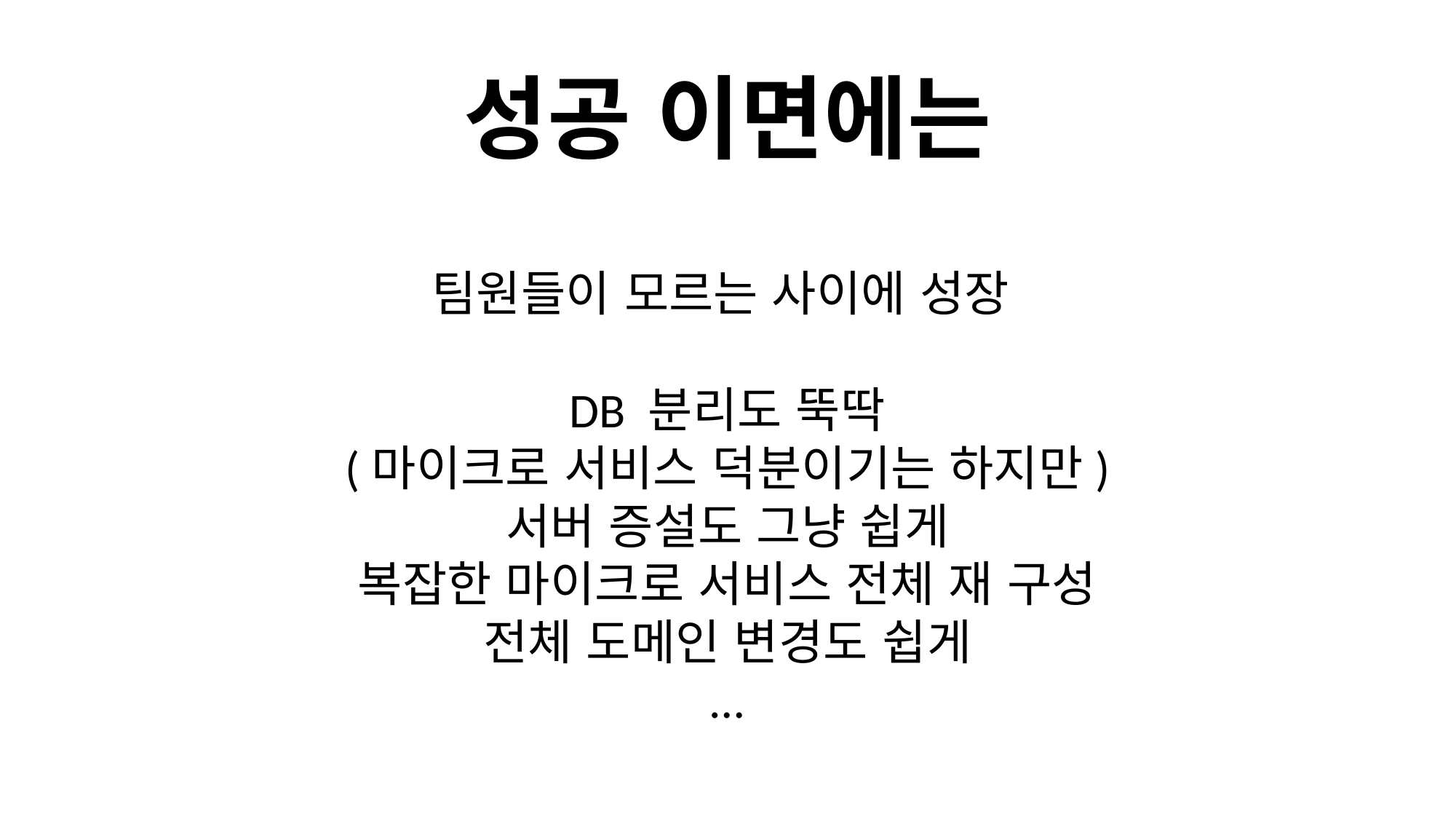

# 성공 이면에는
팀원들이 모르는 사이에 성장

DB 분리도 뚝딱
(마이크로 서비스 덕분이기는 하지만)
서버 증설도 그냥 쉽게
복잡한 마이크로 서비스 전체 재 구성
전체 도메인 변경도 쉽게
…